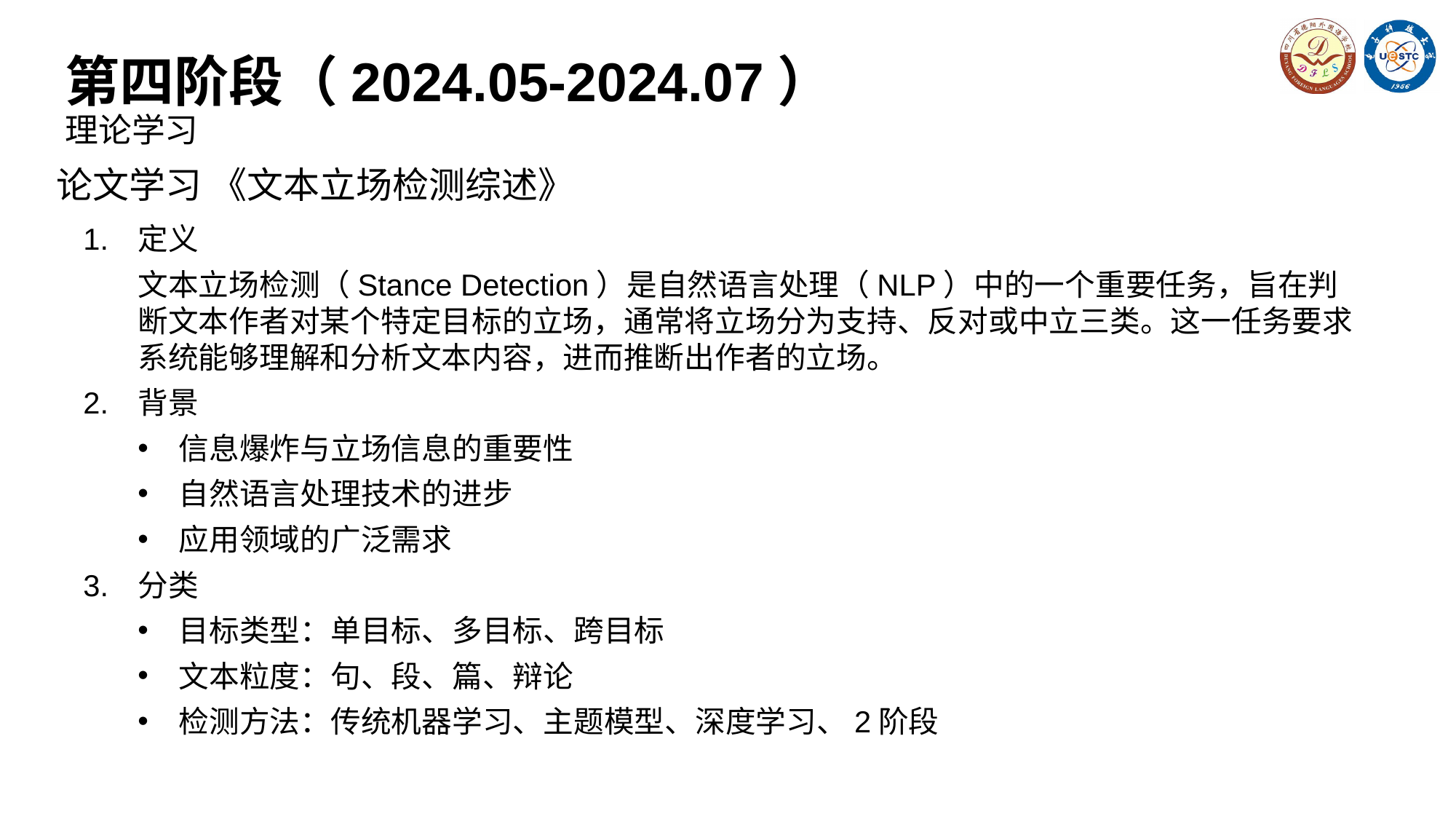

# 第四阶段（2024.05-2024.07） 理论学习
   论文学习 《文本立场检测综述》
定义
文本立场检测（Stance Detection）是自然语言处理（NLP）中的一个重要任务，旨在判断文本作者对某个特定目标的立场，通常将立场分为支持、反对或中立三类。这一任务要求系统能够理解和分析文本内容，进而推断出作者的立场。
背景
信息爆炸与立场信息的重要性
自然语言处理技术的进步
应用领域的广泛需求
分类
目标类型：单目标、多目标、跨目标
文本粒度：句、段、篇、辩论
检测方法：传统机器学习、主题模型、深度学习、2阶段